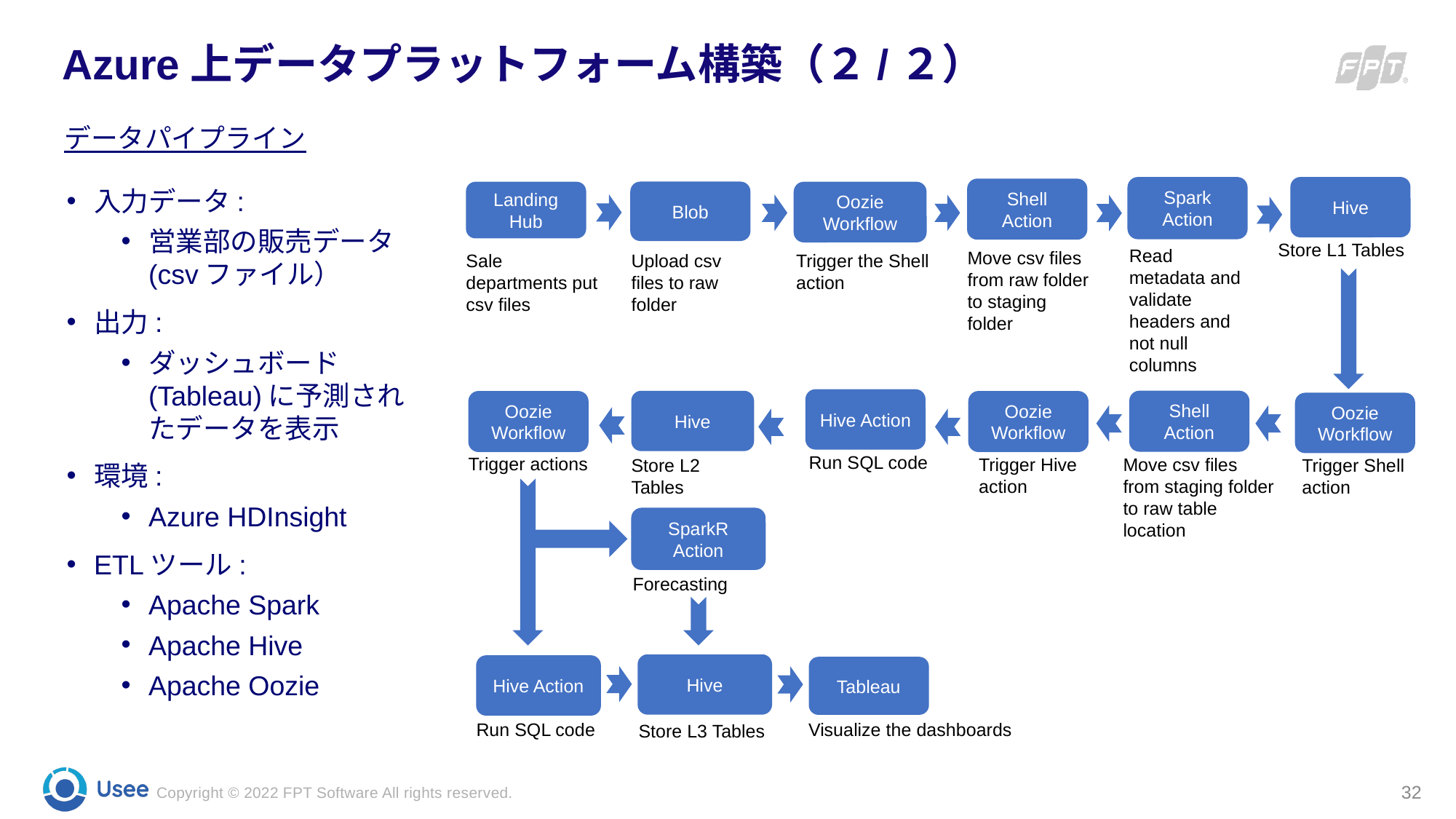

# Azure上データプラットフォーム構築（２/２）
データパイプライン
Hive
Spark Action
Shell Action
Blob
Oozie Workflow
Landing Hub

Store L1 Tables
Read metadata and validate headers and not null columns
Move csv files from raw folder to staging folder
Sale departments put csv files
Trigger the Shell action
Upload csv files to raw folder

Hive Action
Hive
Shell Action
Oozie Workflow
Oozie Workflow
Oozie Workflow

Run SQL code
Trigger actions
Move csv files from staging folder to raw table location
Trigger Hive action
Store L2 Tables
Trigger Shell action
SparkR Action

Forecasting

Hive
Hive Action
Tableau

Visualize the dashboards
Run SQL code
Store L3 Tables
入力データ:
営業部の販売データ (csvファイル）
出力:
ダッシュボード(Tableau)に予測されたデータを表示
環境:
Azure HDInsight
ETLツール:
Apache Spark
Apache Hive
Apache Oozie
32
Copyright © 2022 FPT Software All rights reserved.